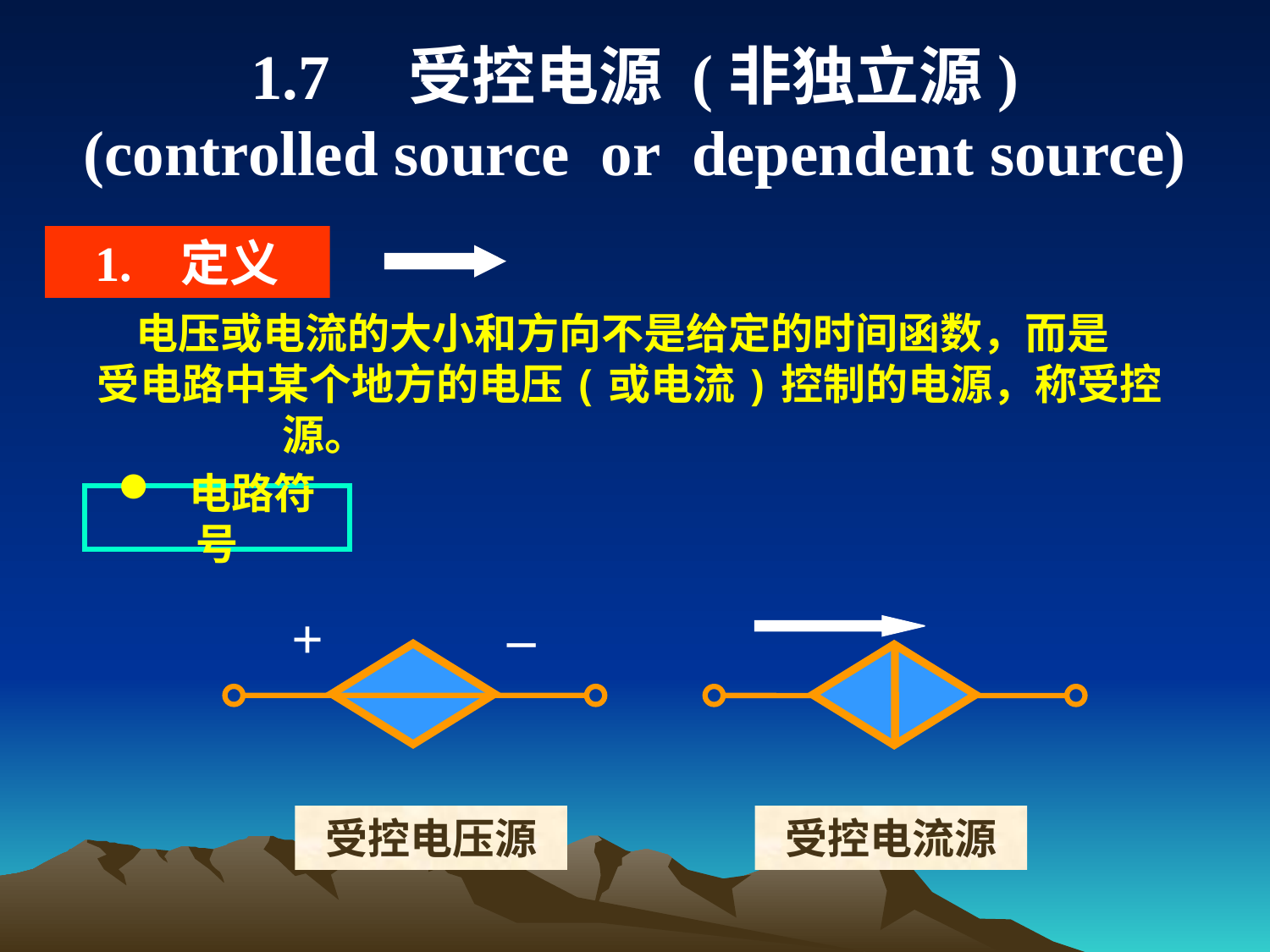

1.7    受控电源 (非独立源)
(controlled source  or  dependent source)
1.   定义

   电压或电流的大小和方向不是给定的时间函数，而是
受电路中某个地方的电压(或电流)控制的电源，称受控源。
  电路符号
+
–

受控电压源
受控电流源